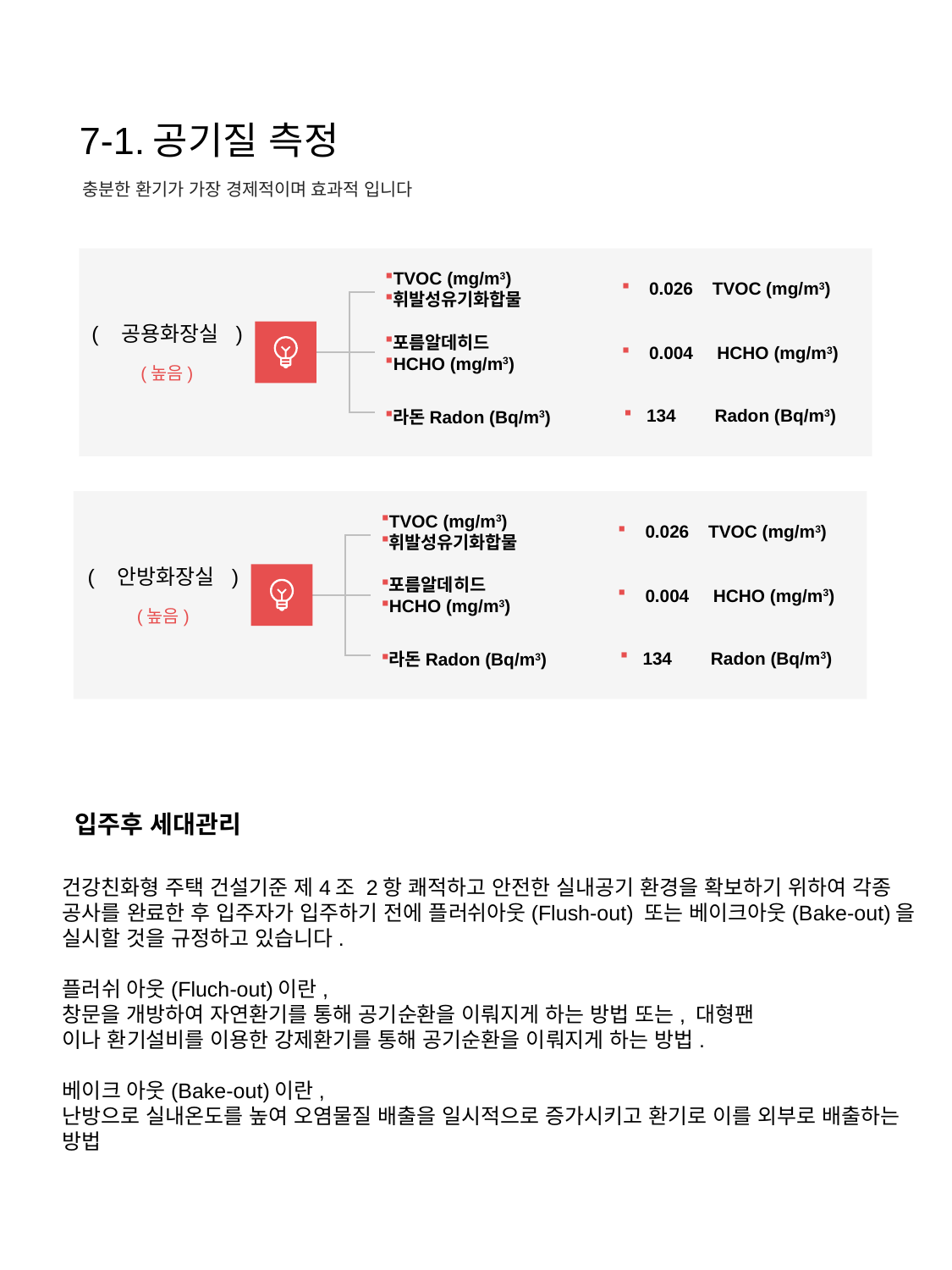

# 7-1.공기질 측정
충분한 환기가 가장 경제적이며 효과적 입니다

TVOC (mg/m3)
휘발성유기화합물
    0.026    TVOC (mg/m3)

(   공용화장실  )

포름알데히드
HCHO (mg/m3)

    0.004     HCHO (mg/m3)
(높음)
   134        Radon (Bq/m3)
라돈Radon (Bq/m3)

TVOC (mg/m3)
휘발성유기화합물
    0.026    TVOC (mg/m3)

(   안방화장실  )

포름알데히드
HCHO (mg/m3)

    0.004     HCHO (mg/m3)
(높음)
   134        Radon (Bq/m3)
라돈Radon (Bq/m3)
입주후 세대관리
건강친화형 주택 건설기준 제4조 2항 쾌적하고 안전한 실내공기 환경을 확보하기 위하여 각종 공사를 완료한 후 입주자가 입주하기 전에 플러쉬아웃(Flush-out) 또는 베이크아웃(Bake-out)을 실시할 것을 규정하고 있습니다.

플러쉬 아웃(Fluch-out)이란,
창문을 개방하여 자연환기를 통해 공기순환을 이뤄지게 하는 방법 또는, 대형팬
이나 환기설비를 이용한 강제환기를 통해 공기순환을 이뤄지게 하는 방법.

베이크 아웃(Bake-out)이란,
난방으로 실내온도를 높여 오염물질 배출을 일시적으로 증가시키고 환기로 이를 외부로 배출하는 방법